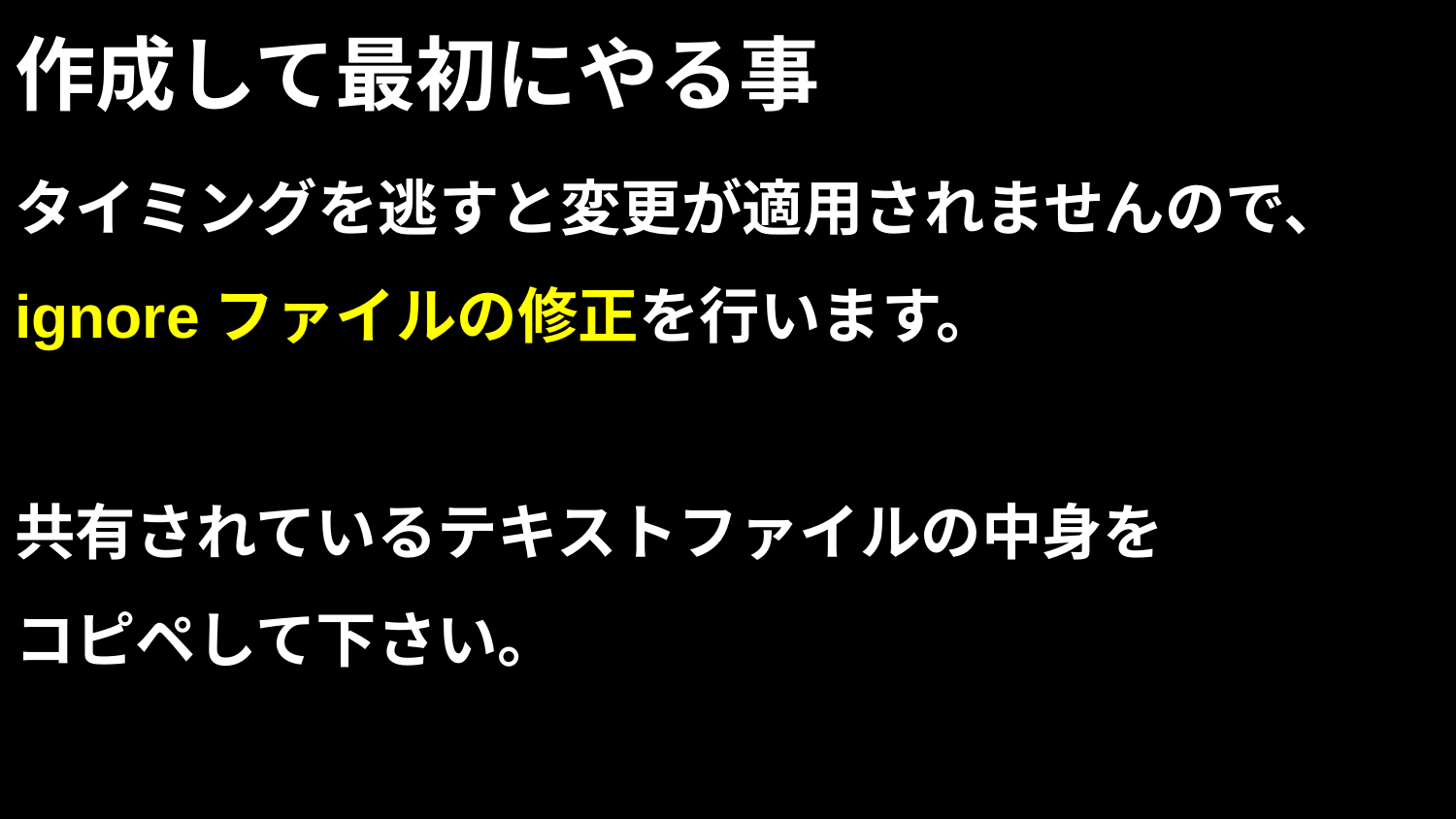

# 作成して最初にやる事
タイミングを逃すと変更が適用されませんので、
ignoreファイルの修正を行います。

共有されているテキストファイルの中身を
コピペして下さい。